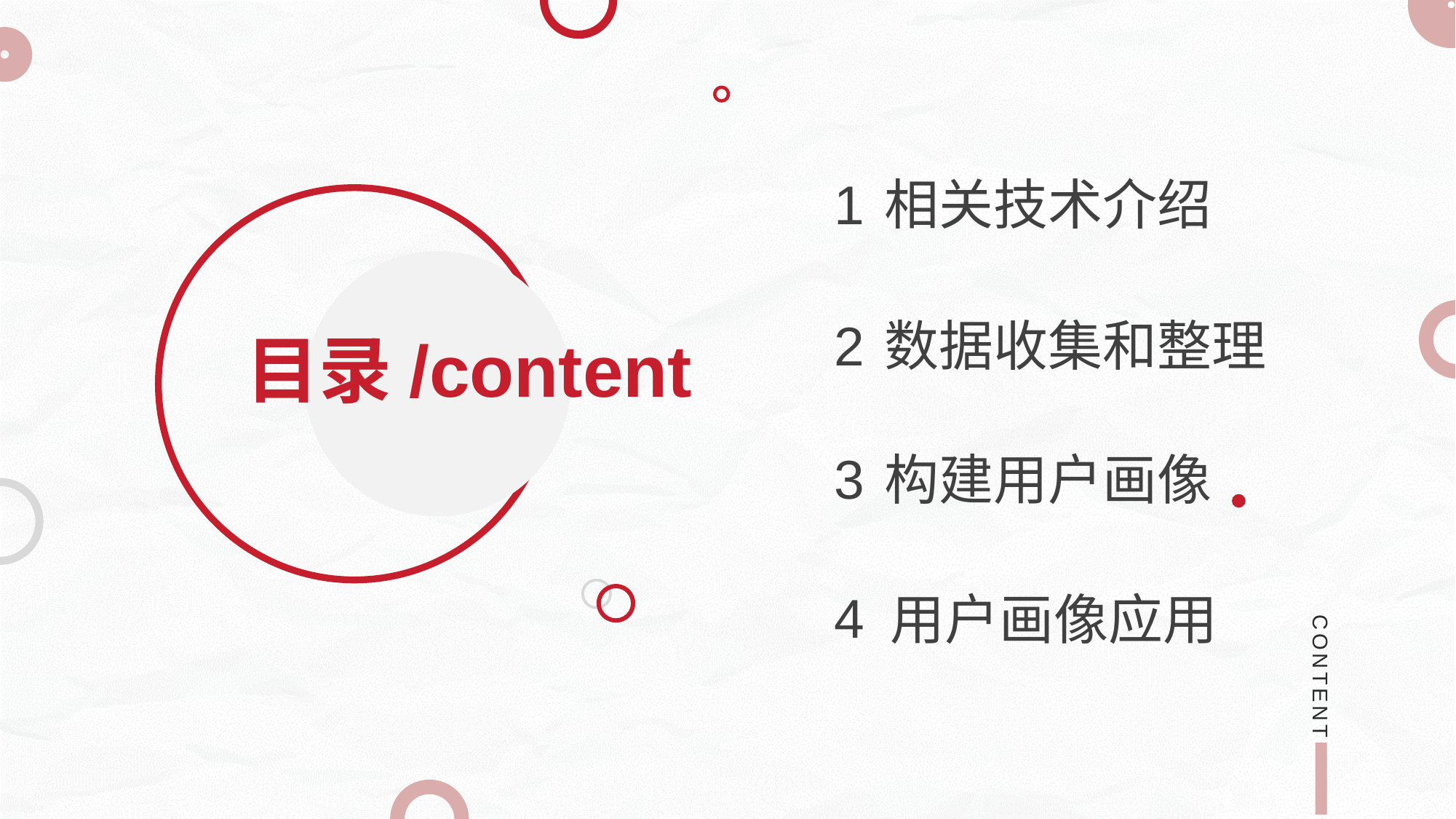

1
相关技术介绍

数据收集和整理
2
目录/content
3
构建用户画像

4
用户画像应用

CONTENT